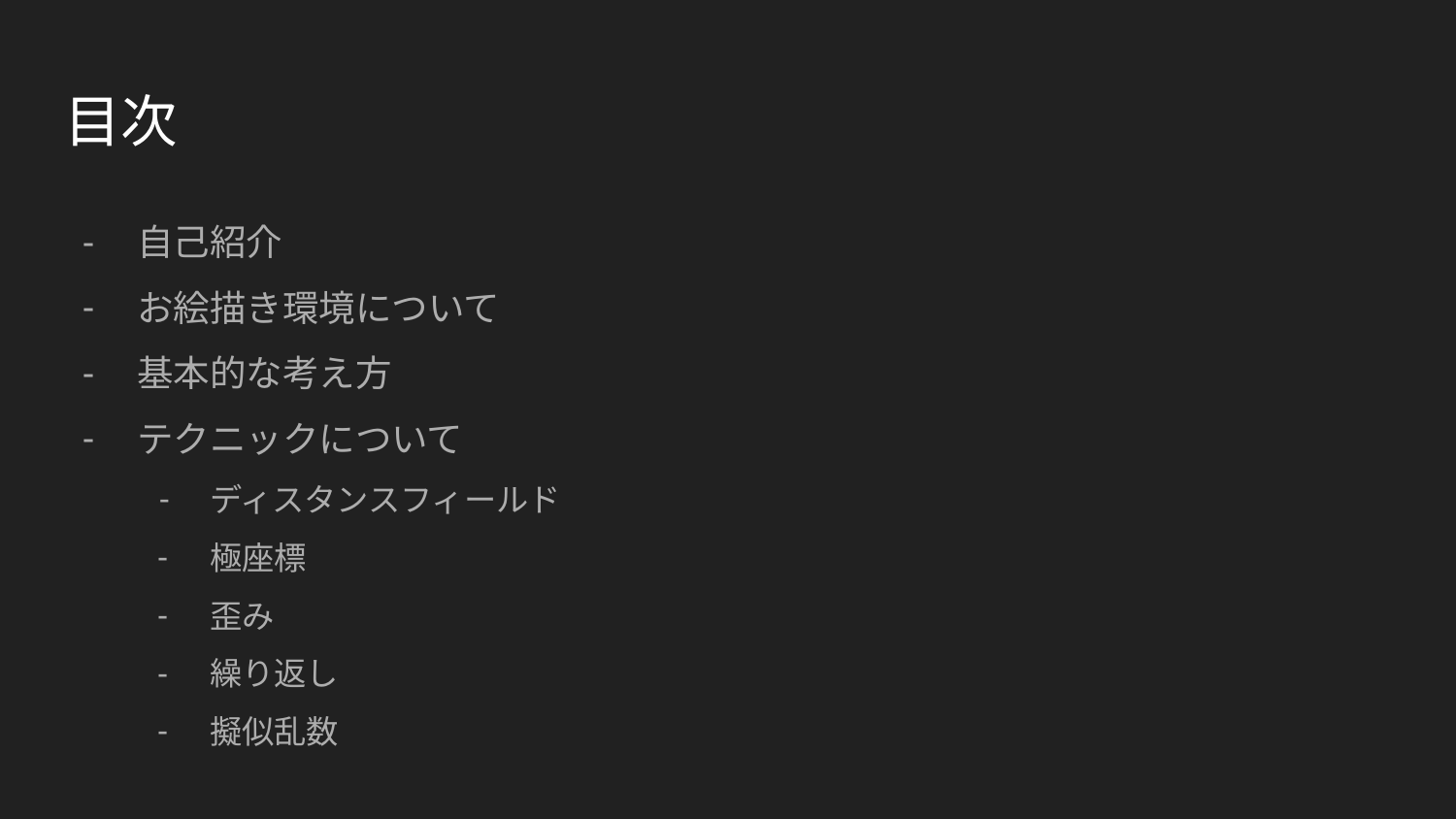

目次
自己紹介
お絵描き環境について
基本的な考え方
テクニックについて
ディスタンスフィールド
極座標
歪み
繰り返し
擬似乱数